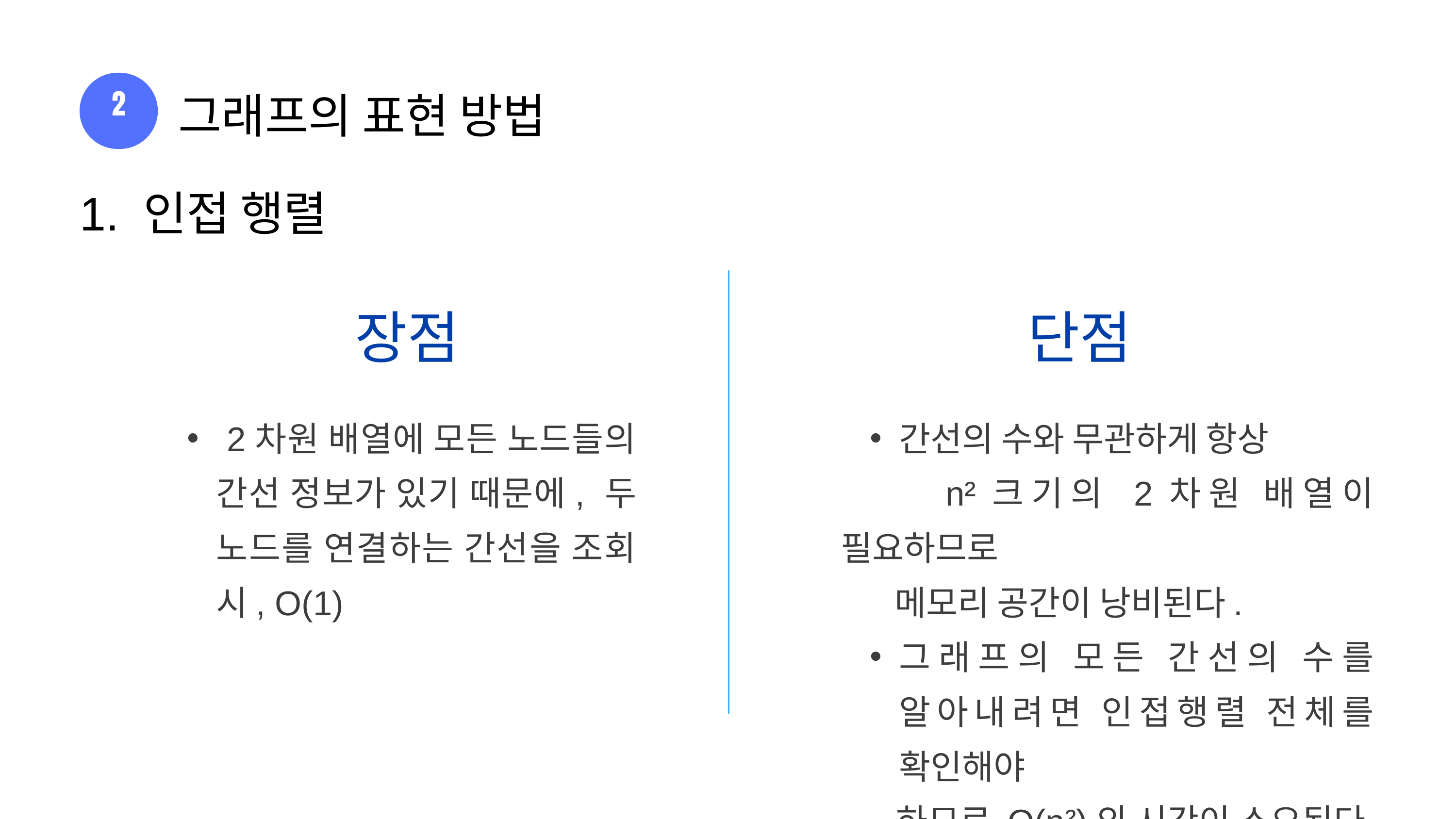

2
그래프의 표현 방법
1. 인접 행렬

장점
단점
 2차원 배열에 모든 노드들의 간선 정보가 있기 때문에, 두 노드를 연결하는 간선을 조회 시, O(1)
간선의 수와 무관하게 항상
      n²크기의 2차원 배열이 필요하므로
      메모리 공간이 낭비된다.
그래프의 모든 간선의 수를 알아내려면 인접행렬 전체를 확인해야
      하므로 O(n²)의 시간이 소요된다.